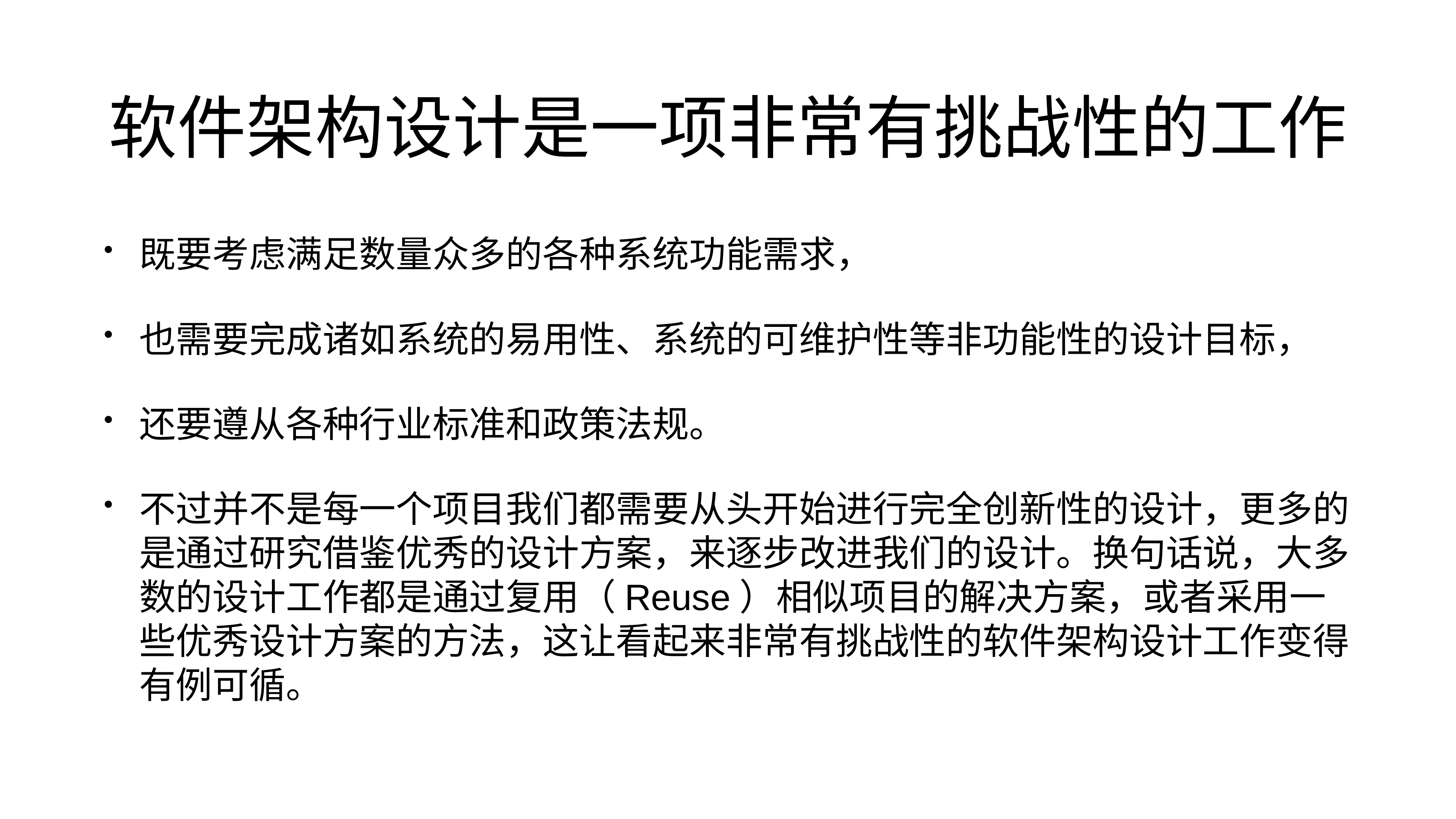

# 软件架构设计是一项非常有挑战性的工作
既要考虑满足数量众多的各种系统功能需求，
也需要完成诸如系统的易用性、系统的可维护性等非功能性的设计目标，
还要遵从各种行业标准和政策法规。
不过并不是每一个项目我们都需要从头开始进行完全创新性的设计，更多的是通过研究借鉴优秀的设计方案，来逐步改进我们的设计。换句话说，大多数的设计工作都是通过复用（Reuse）相似项目的解决方案，或者采用一些优秀设计方案的方法，这让看起来非常有挑战性的软件架构设计工作变得有例可循。